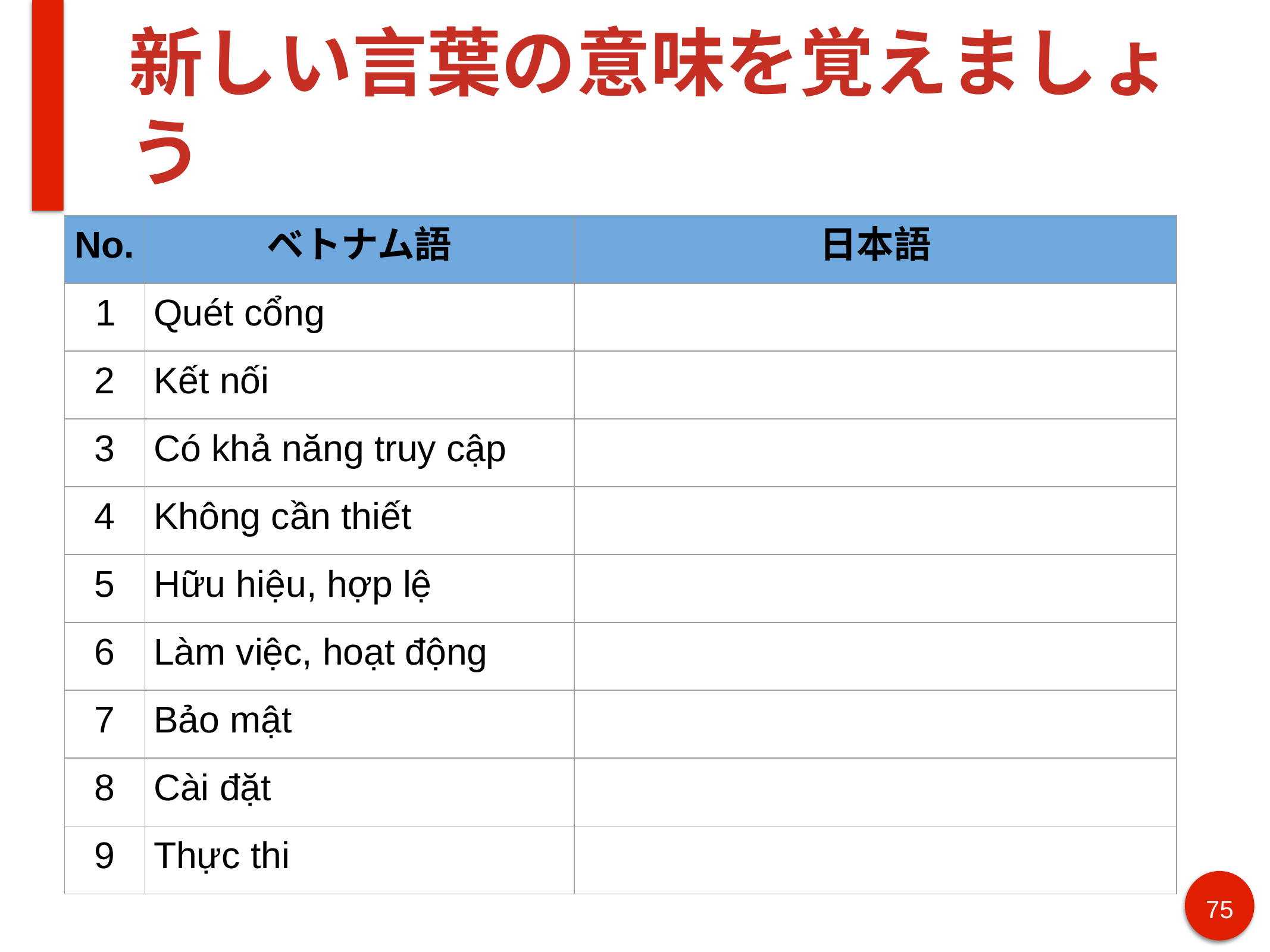

# 新しい言葉の意味を覚えましょう
| No. | ベトナム語 | 日本語 |
| --- | --- | --- |
| 1 | Quét cổng |  |
| 2 | Kết nối |  |
| 3 | Có khả năng truy cập |  |
| 4 | Không cần thiết |  |
| 5 | Hữu hiệu, hợp lệ |  |
| 6 | Làm việc, hoạt động |  |
| 7 | Bảo mật |  |
| 8 | Cài đặt |  |
| 9 | Thực thi |  |
75